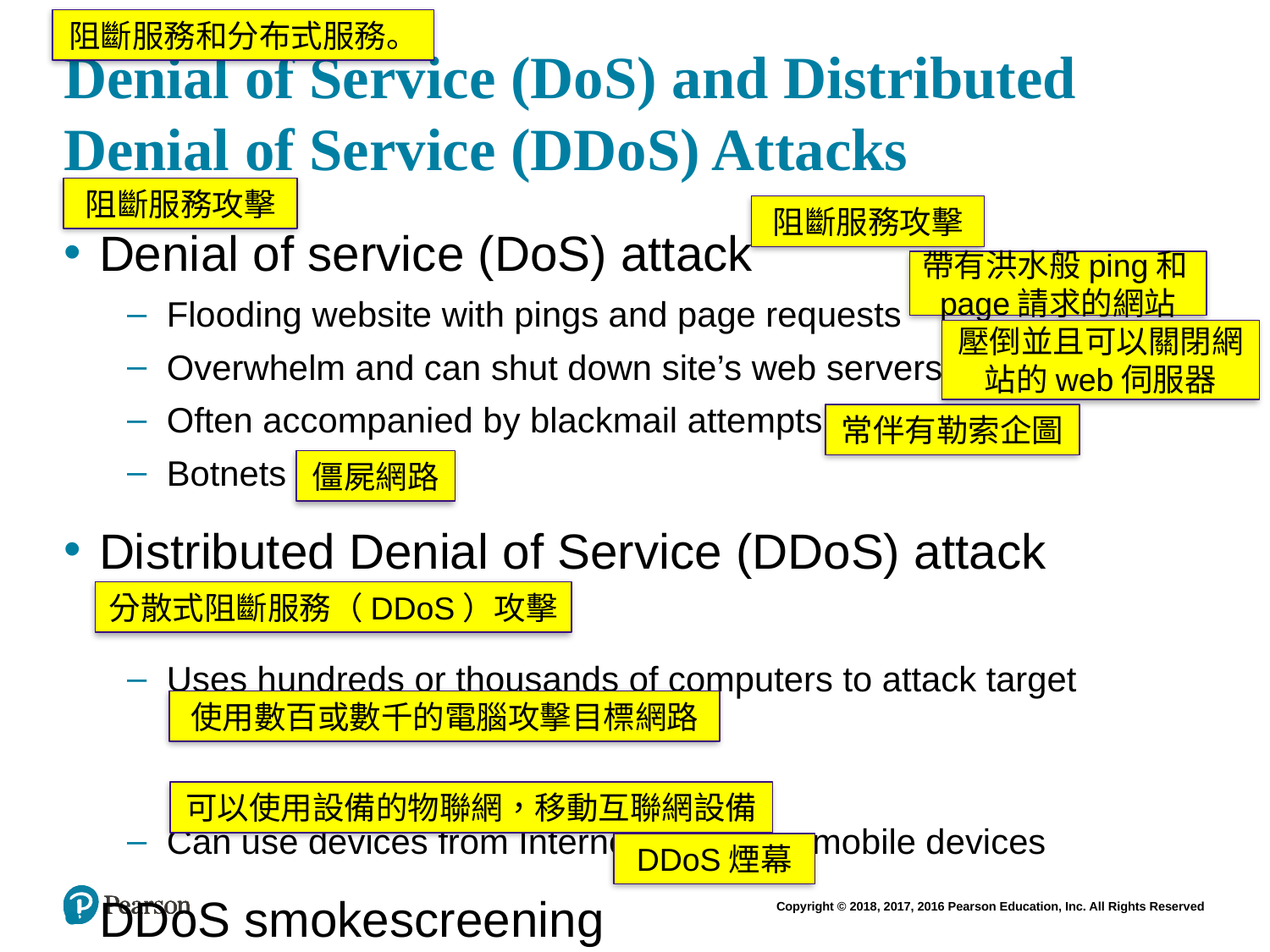

阻斷服務和分布式服務。
# Denial of Service (DoS) and Distributed Denial of Service (DDoS) Attacks
阻斷服務攻擊
阻斷服務攻擊
Denial of service (DoS) attack
Flooding website with pings and page requests
Overwhelm and can shut down site’s web servers
Often accompanied by blackmail attempts
Botnets
Distributed Denial of Service (DDoS) attack

Uses hundreds or thousands of computers to attack target network

Can use devices from Internet of Things, mobile devices
DDoS smokescreening
帶有洪水般ping和page請求的網站
壓倒並且可以關閉網站的web伺服器
常伴有勒索企圖
僵屍網路
分散式阻斷服務（DDoS）攻擊
使用數百或數千的電腦攻擊目標網路
可以使用設備的物聯網，移動互聯網設備
DDoS煙幕